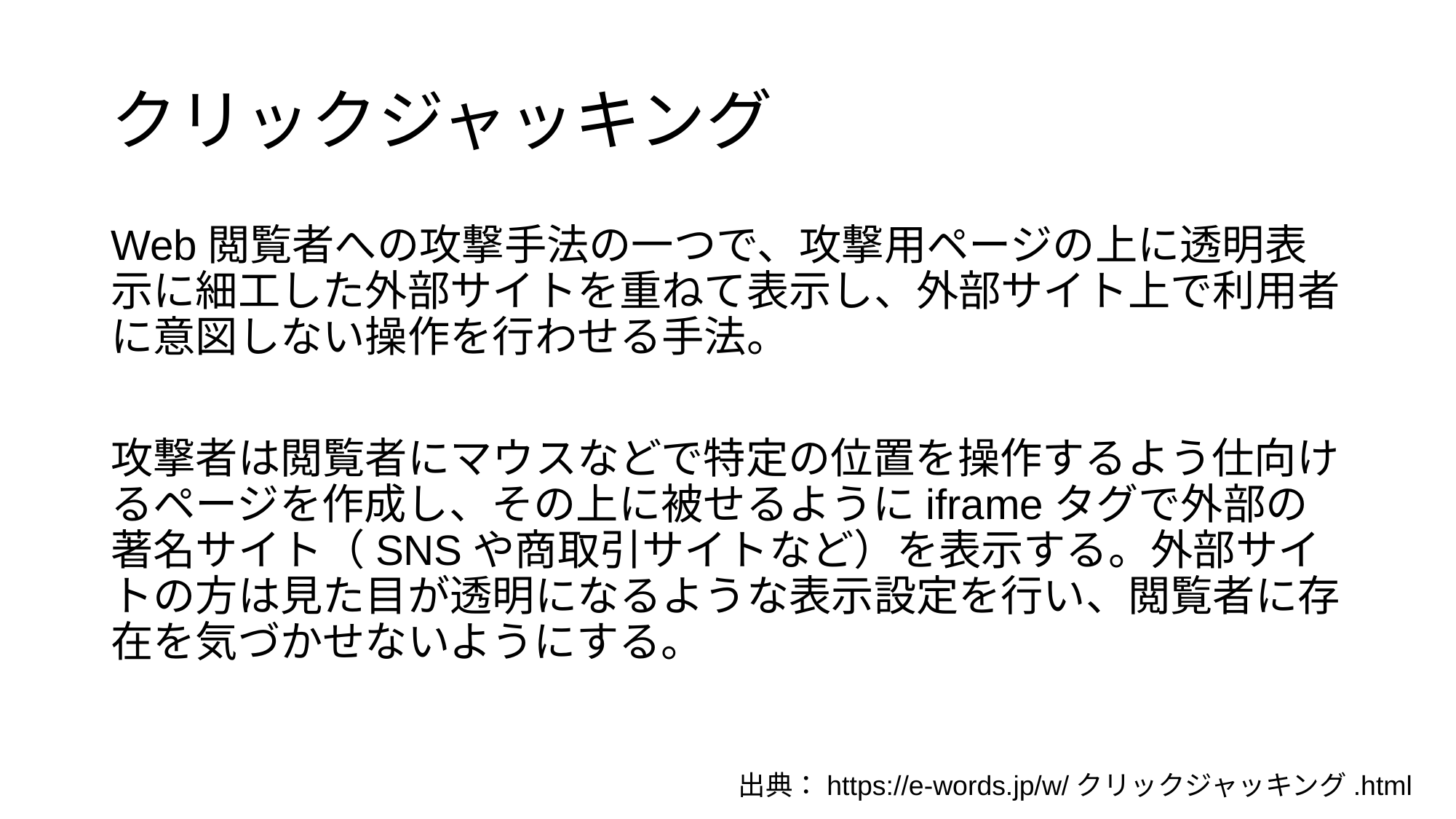

# クリックジャッキング
Web閲覧者への攻撃手法の一つで、攻撃用ページの上に透明表示に細工した外部サイトを重ねて表示し、外部サイト上で利用者に意図しない操作を行わせる手法。

攻撃者は閲覧者にマウスなどで特定の位置を操作するよう仕向けるページを作成し、その上に被せるようにiframeタグで外部の著名サイト（SNSや商取引サイトなど）を表示する。外部サイトの方は見た目が透明になるような表示設定を行い、閲覧者に存在を気づかせないようにする。
出典：https://e-words.jp/w/クリックジャッキング.html